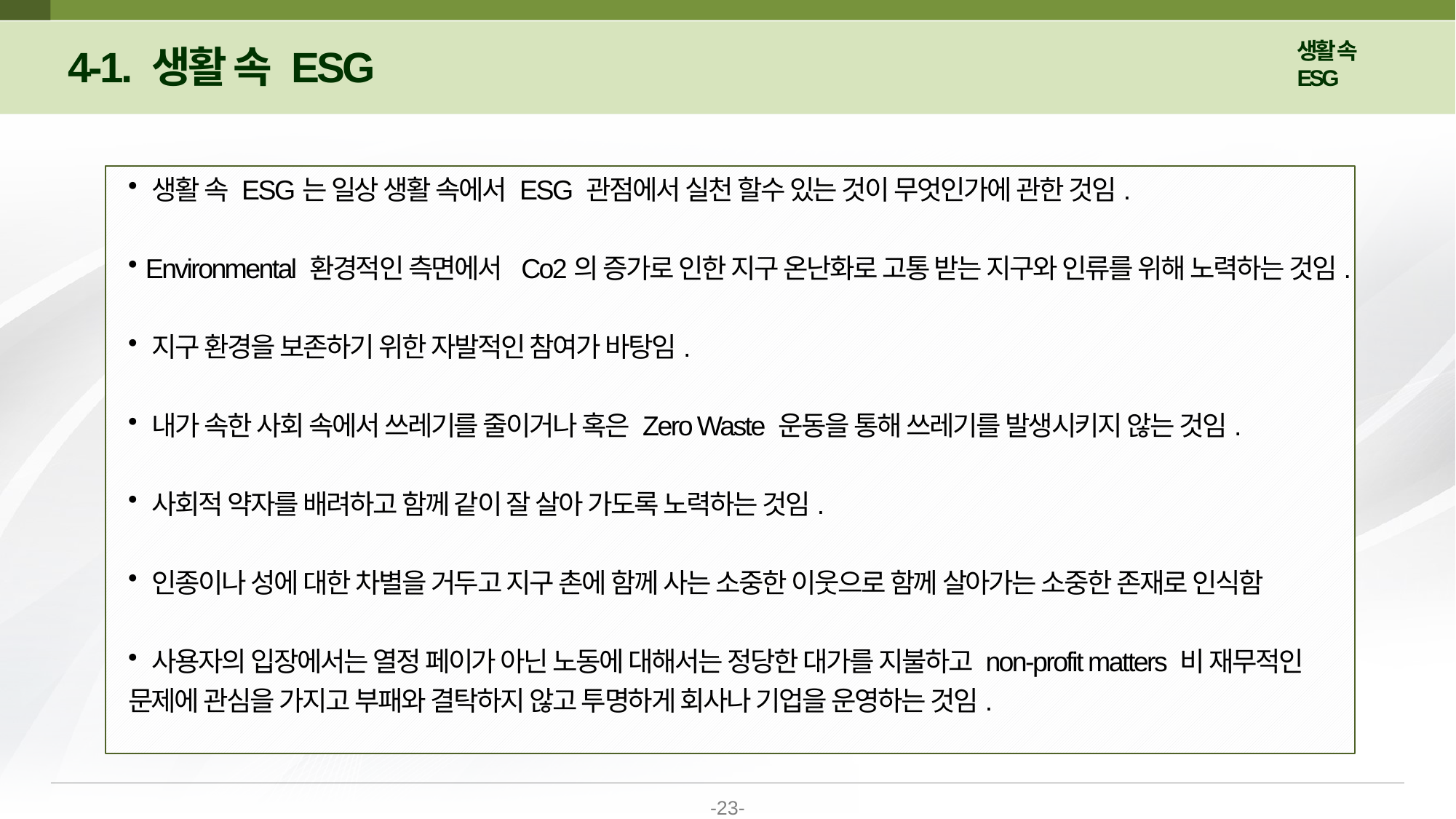

4-1. 생활 속 ESG
 생활 속 ESG는 일상 생활 속에서 ESG 관점에서 실천 할수 있는 것이 무엇인가에 관한 것임.

 Environmental 환경적인 측면에서  Co2의 증가로 인한 지구 온난화로 고통 받는 지구와 인류를 위해 노력하는 것임.

 지구 환경을 보존하기 위한 자발적인 참여가 바탕임.

 내가 속한 사회 속에서 쓰레기를 줄이거나 혹은 Zero Waste 운동을 통해 쓰레기를 발생시키지 않는 것임.

 사회적 약자를 배려하고 함께 같이 잘 살아 가도록 노력하는 것임.

 인종이나 성에 대한 차별을 거두고 지구 촌에 함께 사는 소중한 이웃으로 함께 살아가는 소중한 존재로 인식함

 사용자의 입장에서는 열정 페이가 아닌 노동에 대해서는 정당한 대가를 지불하고 non-profit matters 비 재무적인 문제에 관심을 가지고 부패와 결탁하지 않고 투명하게 회사나 기업을 운영하는 것임.